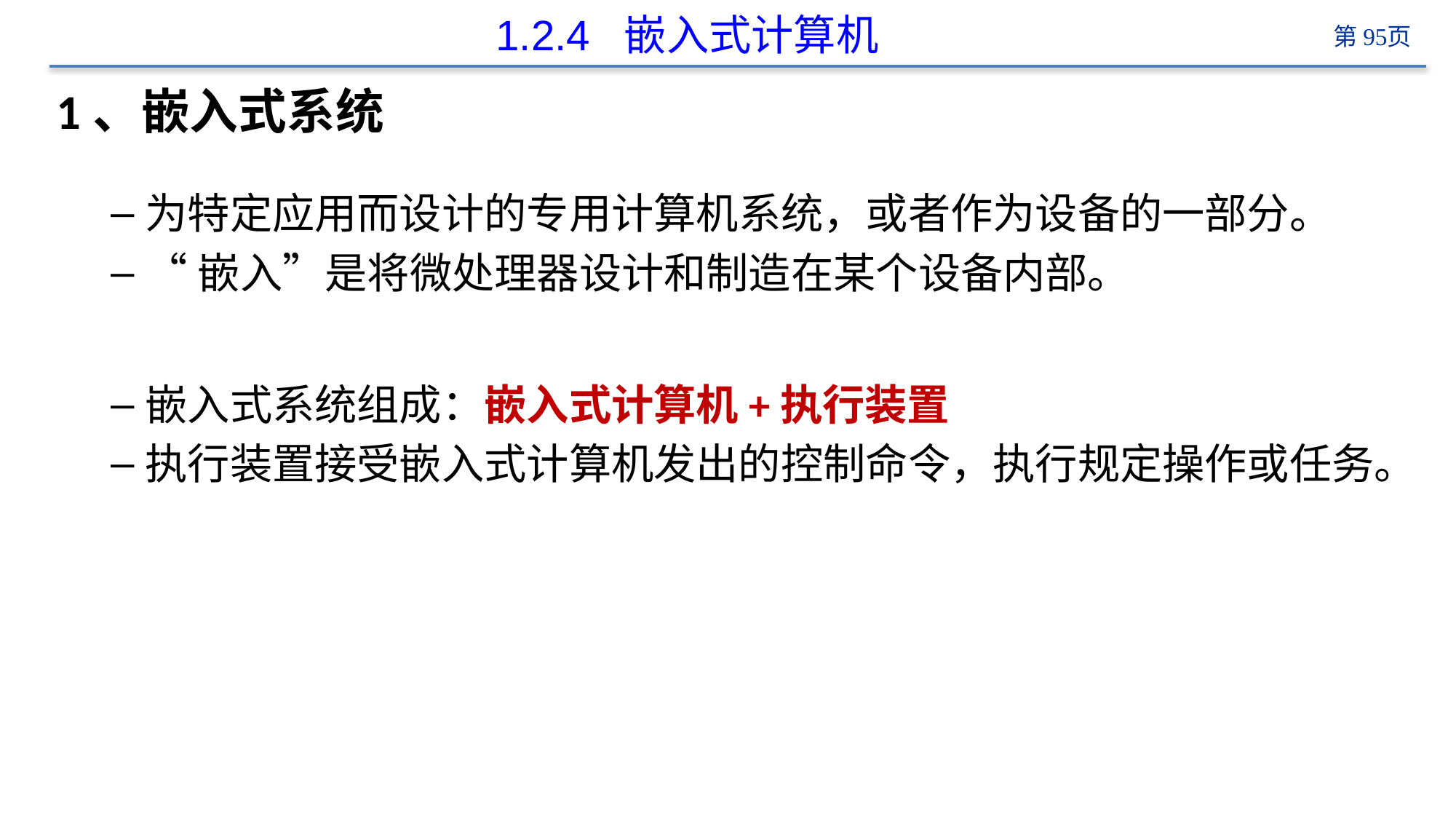

# 1.2.4  嵌入式计算机
1、嵌入式系统

为特定应用而设计的专用计算机系统，或者作为设备的一部分。
“嵌入”是将微处理器设计和制造在某个设备内部。

嵌入式系统组成：嵌入式计算机+执行装置
执行装置接受嵌入式计算机发出的控制命令，执行规定操作或任务。